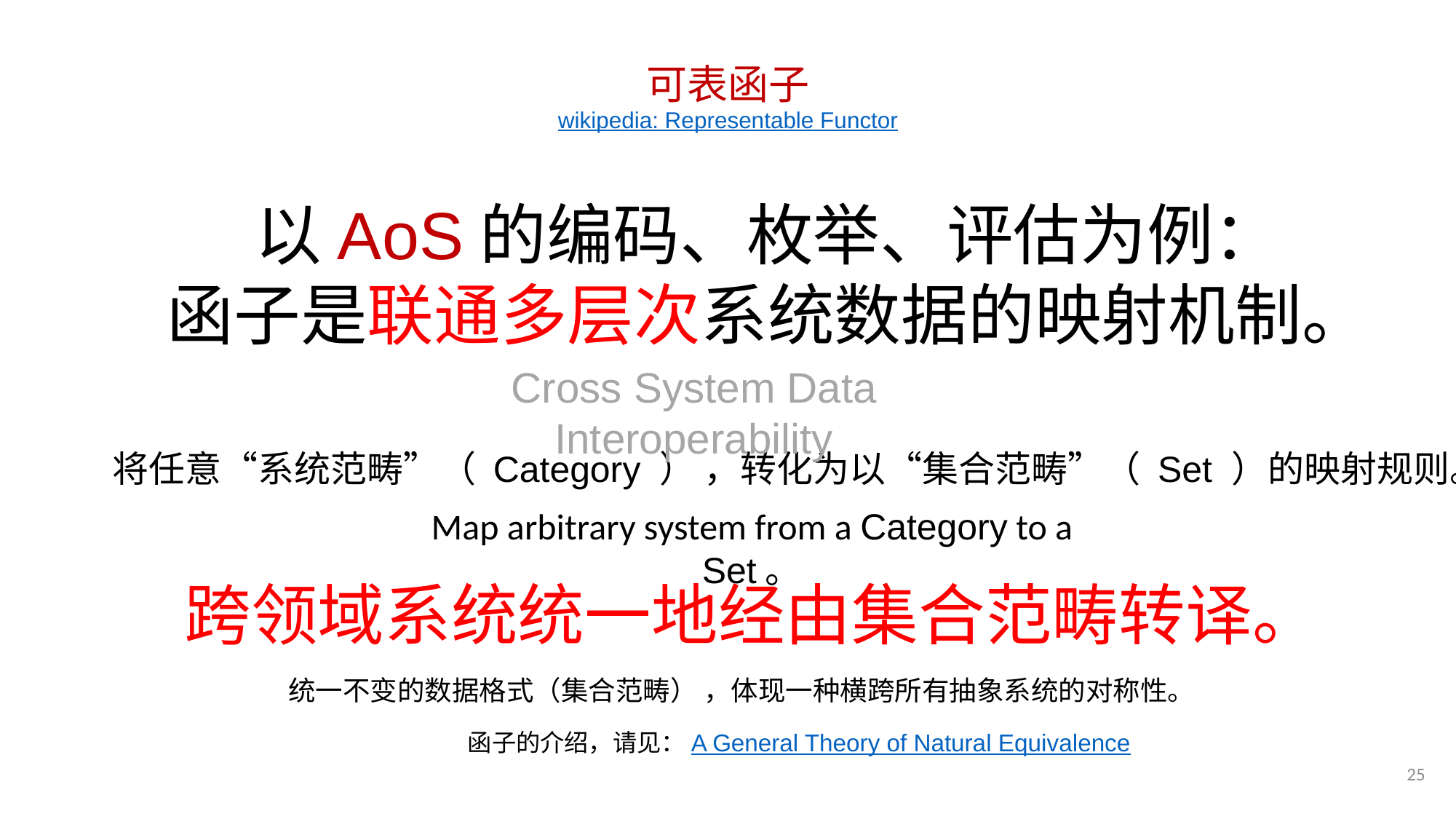

# 可表函子 wikipedia: Representable Functor
以AoS的编码、枚举、评估为例：
函子是联通多层次系统数据的映射机制。
Cross System Data Interoperability
将任意“系统范畴”（ Category ） ，转化为以“集合范畴”（ Set ）的映射规则。
Map arbitrary system from a Category to a Set。
跨领域系统统一地经由集合范畴转译。
统一不变的数据格式（集合范畴） ，体现一种横跨所有抽象系统的对称性。
函子的介绍，请见：A General Theory of Natural Equivalence
25